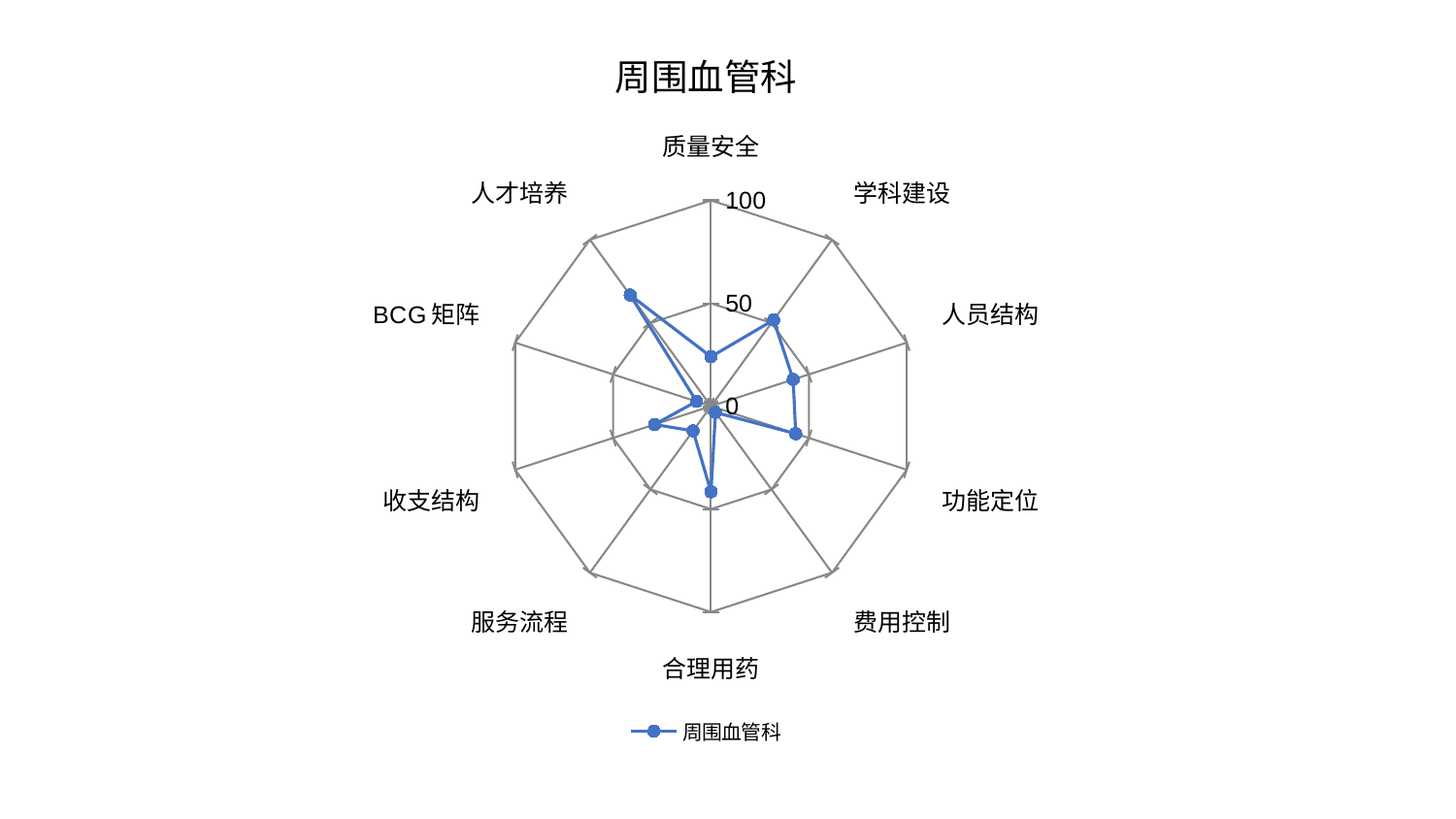

### Chart: 周围血管科

| Category | 周围血管科 |
|---|---|
| 质量安全 | 24.028375877149326 |
| 学科建设 | 51.773456311147996 |
| 人员结构 | 41.99393908032592 |
| 功能定位 | 43.270031356920406 |
| 费用控制 | 3.777101997807606 |
| 合理用药 | 41.60699220143316 |
| 服务流程 | 14.805427947114712 |
| 收支结构 | 28.853781835409382 |
| BCG矩阵 | 7.391603715907706 |
| 人才培养 | 66.73744167314005 |
116